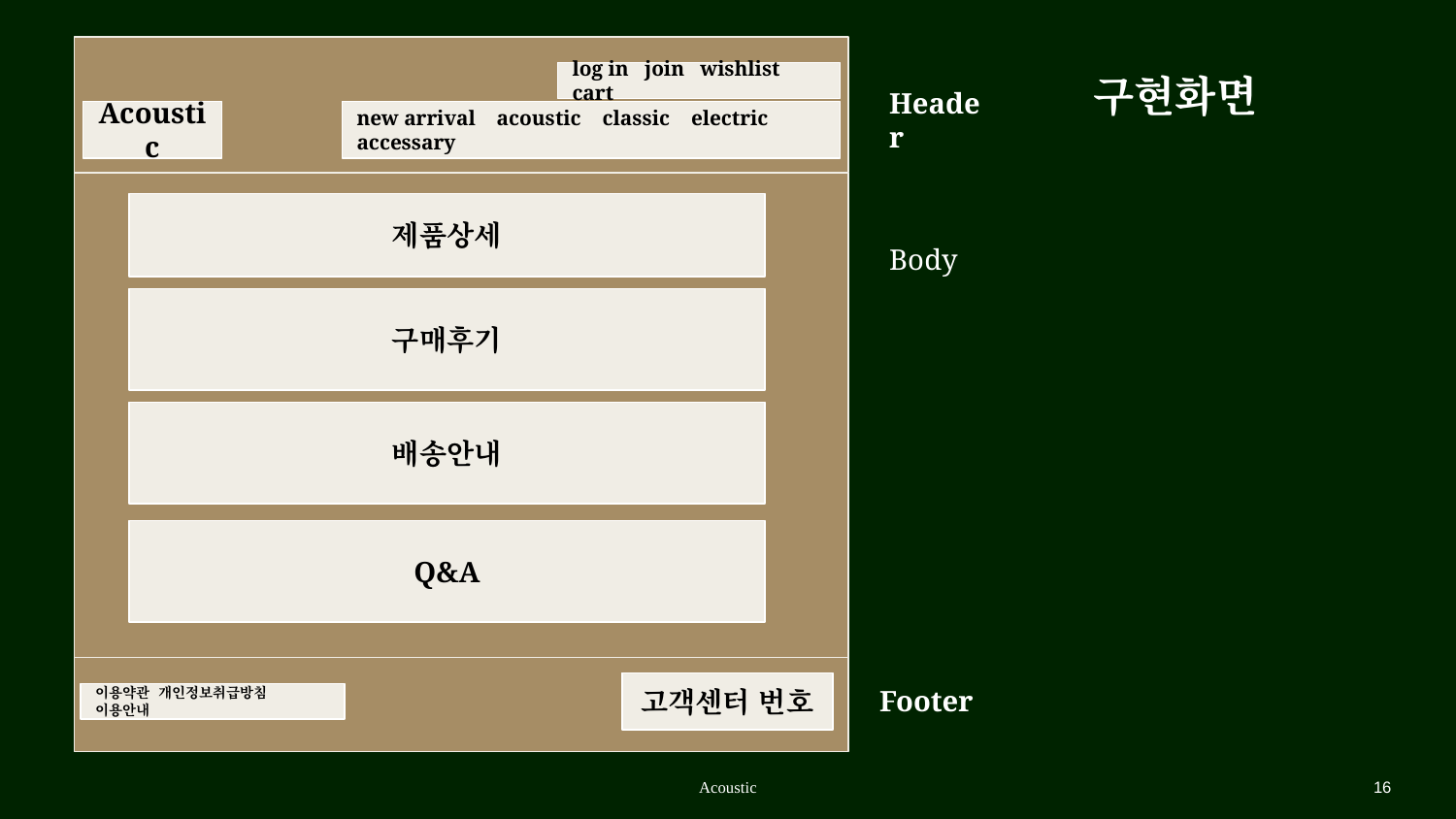

구현화면
log in   join   wishlist   cart
Header
Acoustic
new arrival    acoustic    classic    electric    accessary

제품상세
Body
구매후기
배송안내
Q&A

Footer
고객센터 번호
이용약관  개인정보취급방침  이용안내
Acoustic
16